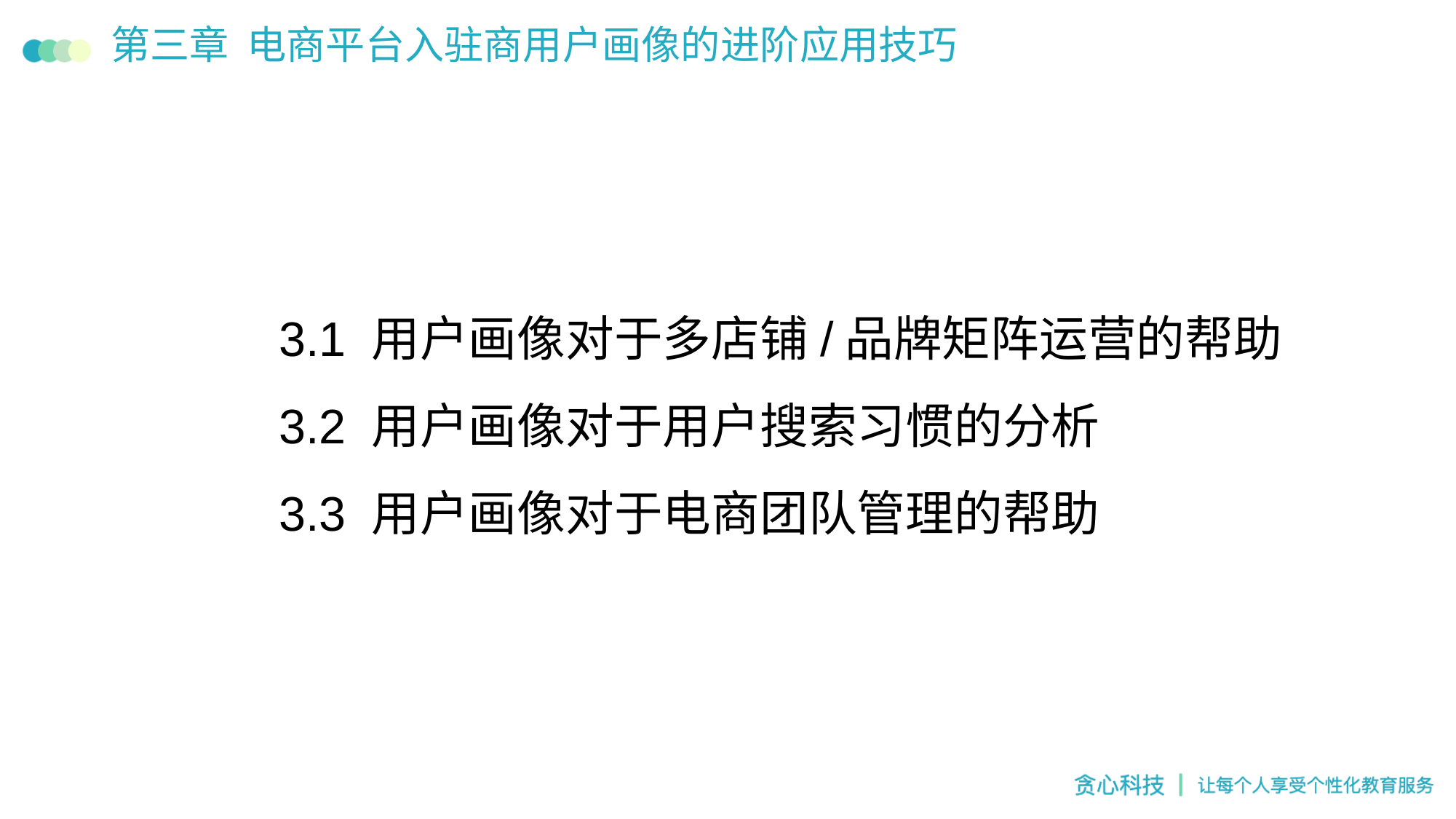

# 第三章  电商平台入驻商用户画像的进阶应用技巧
3.1 用户画像对于多店铺/品牌矩阵运营的帮助
3.2 用户画像对于用户搜索习惯的分析
3.3 用户画像对于电商团队管理的帮助